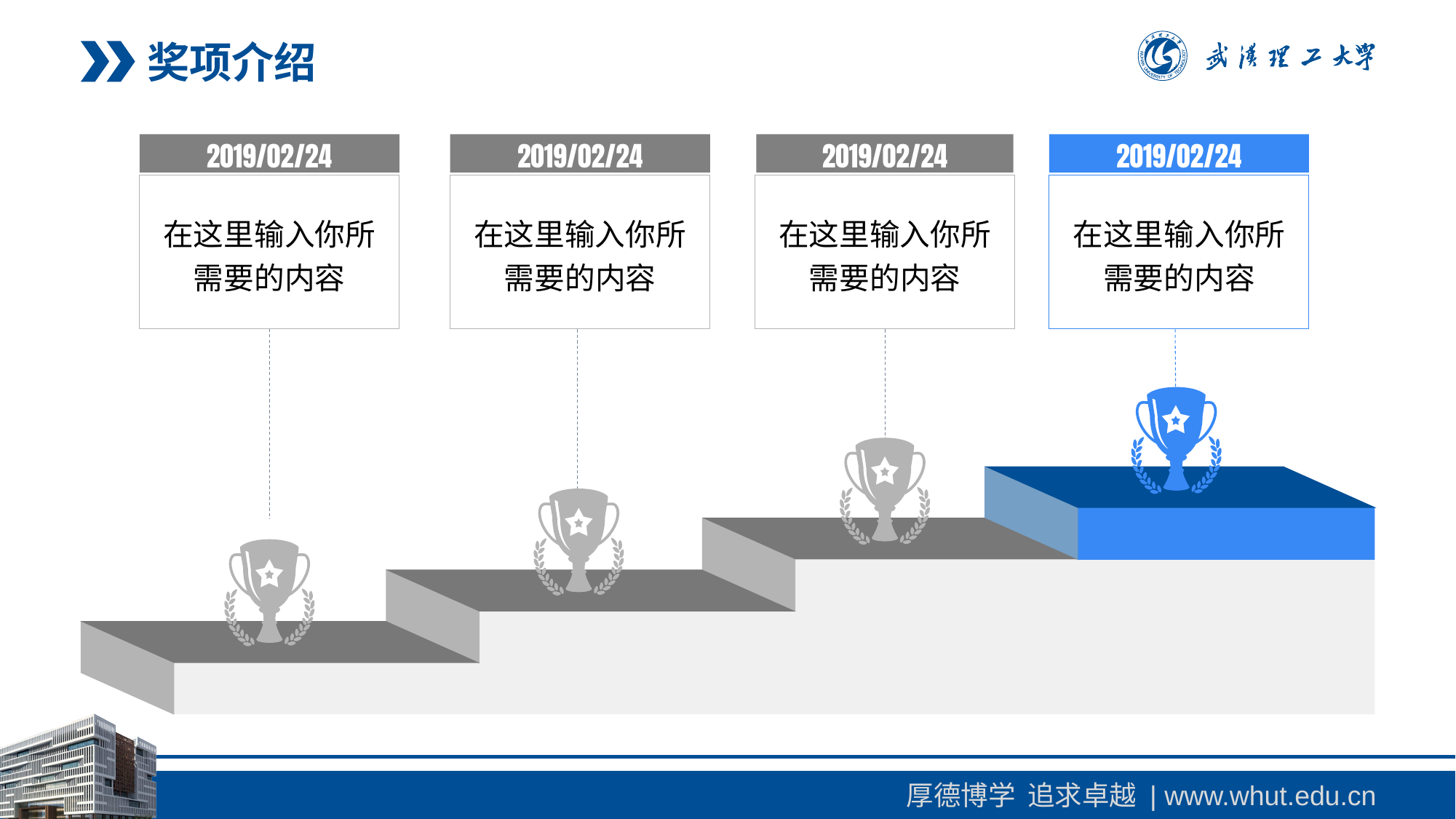

奖项介绍
2019/02/24
2019/02/24
2019/02/24
2019/02/24
在这里输入你所需要的内容
在这里输入你所需要的内容
在这里输入你所需要的内容
在这里输入你所需要的内容